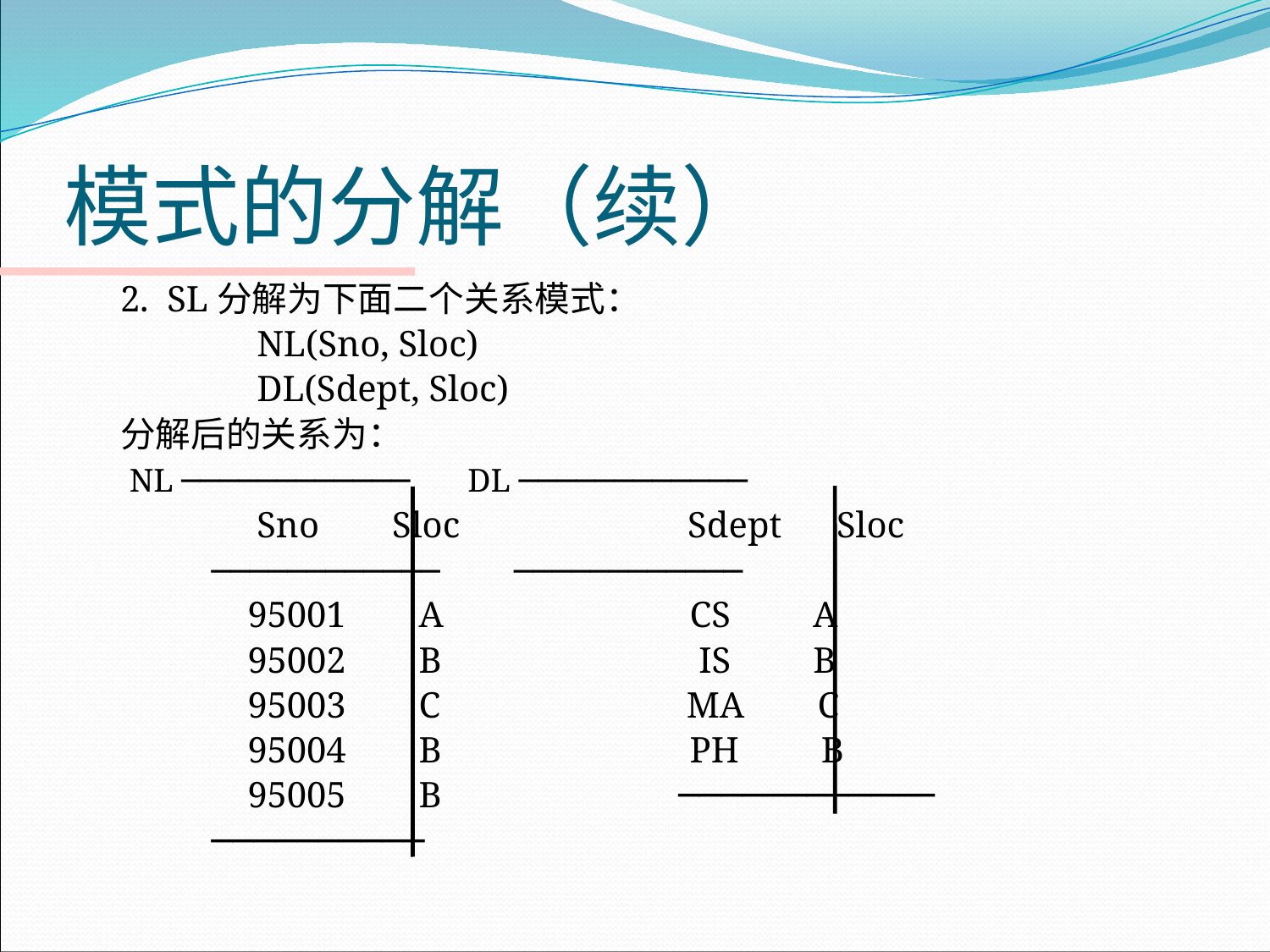

# 模式的分解（续）
2.  SL分解为下面二个关系模式：
               NL(Sno, Sloc)
               DL(Sdept, Sloc)
分解后的关系为：
 NL ────────────       DL ────────────
               Sno        Sloc                         Sdept      Sloc
          ────────────         ────────────
              95001        A                    	   CS         A
              95002        B                     	    IS         B
              95003        C                           MA        C
              95004        B                     	   PH         B
              95005        B                          ────────────
          ──────────

633